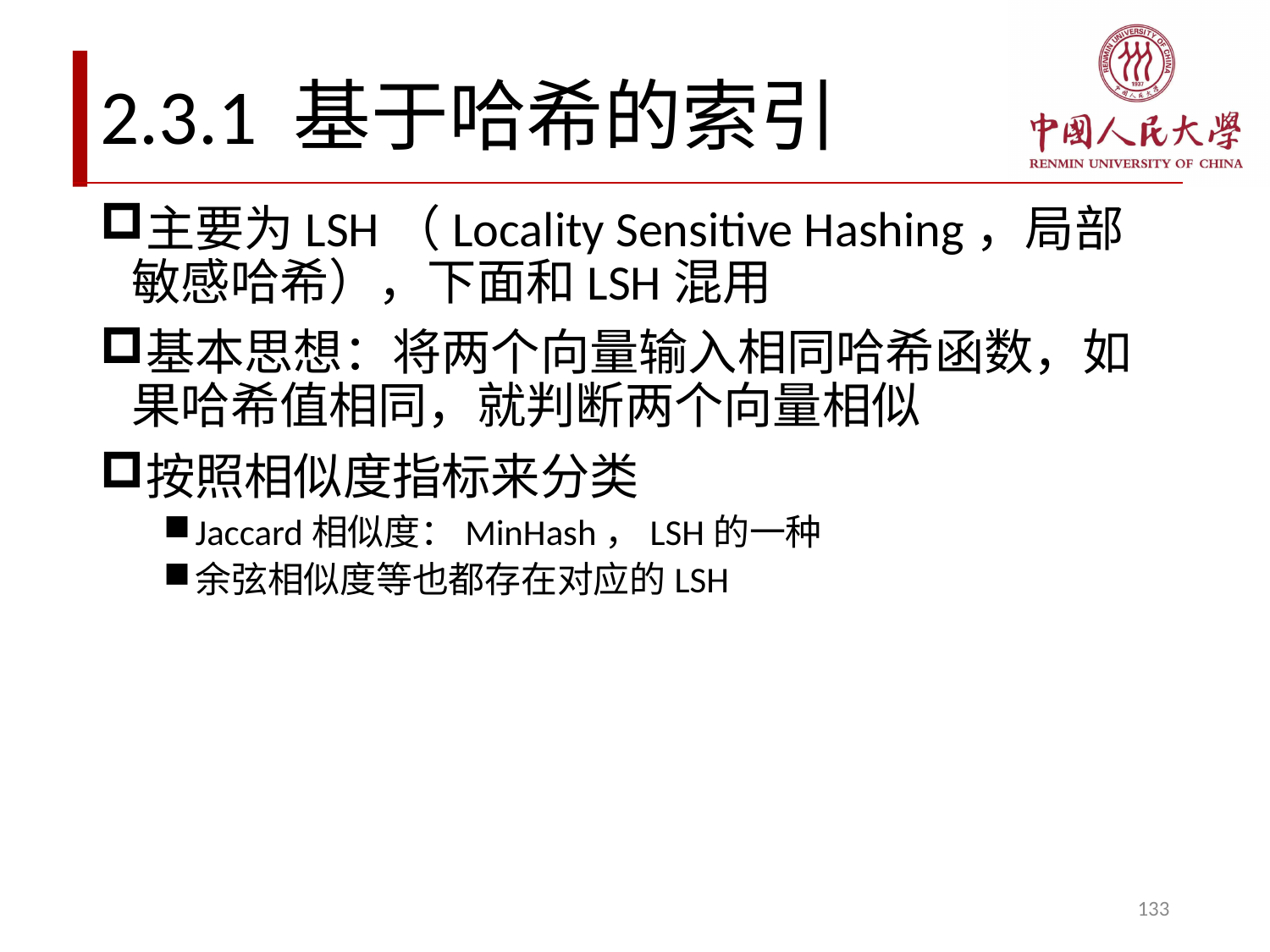

# 2.3.1 基于哈希的索引
主要为LSH（Locality Sensitive Hashing，局部敏感哈希），下面和LSH混用
基本思想：将两个向量输入相同哈希函数，如果哈希值相同，就判断两个向量相似
按照相似度指标来分类
Jaccard相似度：MinHash，LSH的一种
余弦相似度等也都存在对应的LSH

133